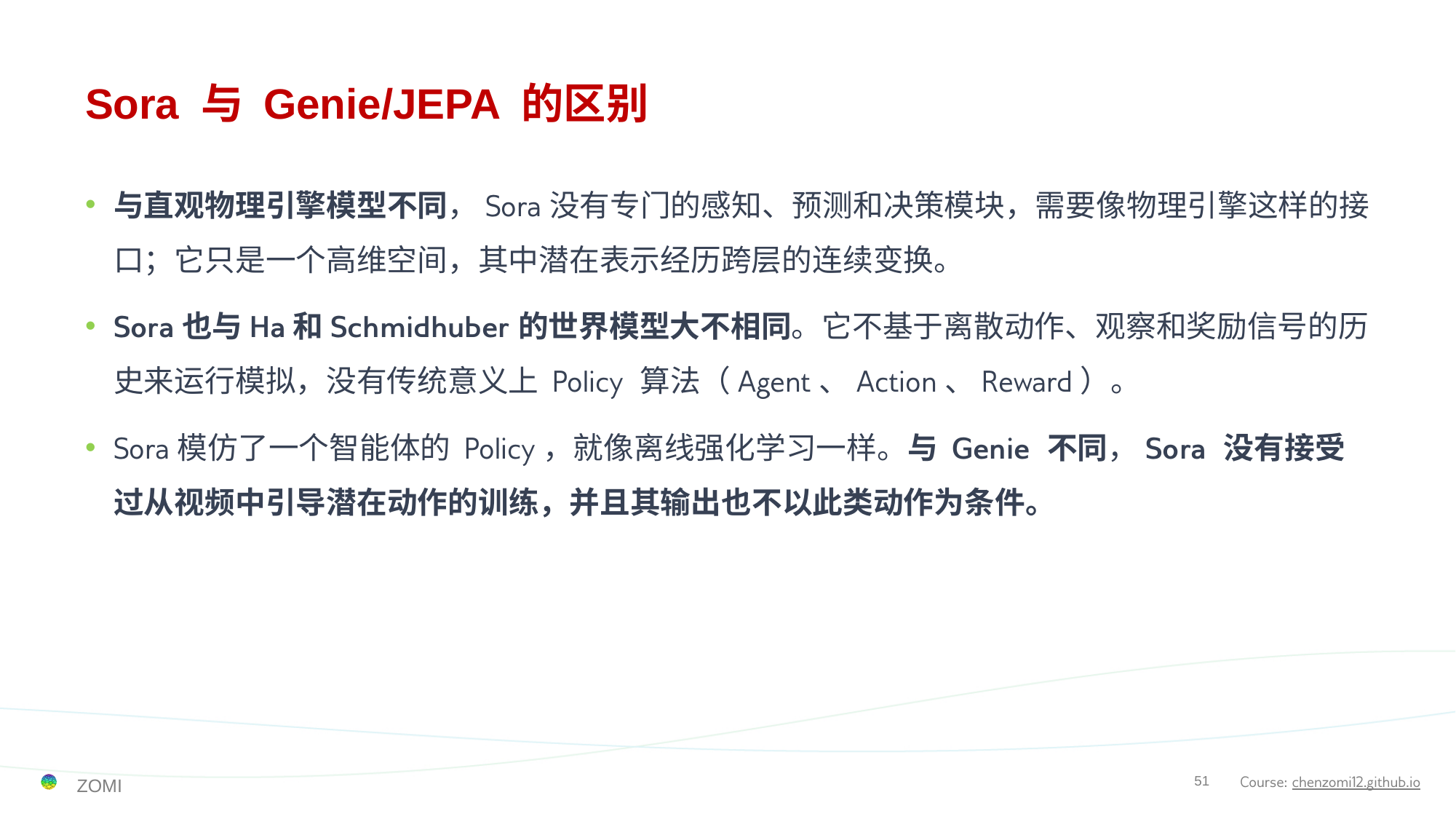

# Sora 与 Genie/JEPA 的区别
与直观物理引擎模型不同，Sora没有专门的感知、预测和决策模块，需要像物理引擎这样的接口；它只是一个高维空间，其中潜在表示经历跨层的连续变换。
Sora也与Ha和Schmidhuber的世界模型大不相同。它不基于离散动作、观察和奖励信号的历史来运行模拟，没有传统意义上 Policy 算法（Agent、Action、Reward）。
Sora模仿了一个智能体的 Policy，就像离线强化学习一样。与 Genie 不同，Sora 没有接受过从视频中引导潜在动作的训练，并且其输出也不以此类动作为条件。